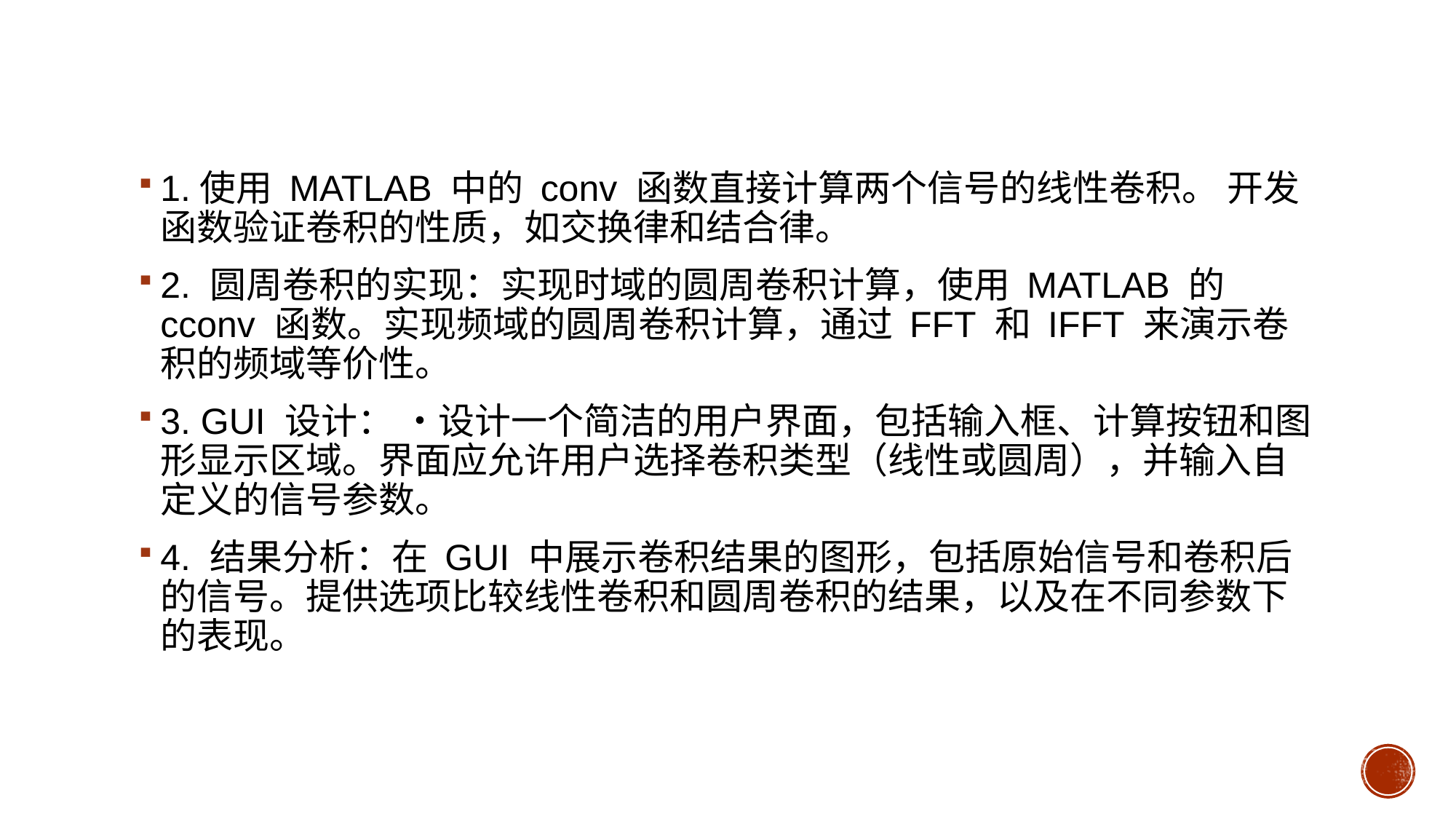

1.使用 MATLAB 中的 conv 函数直接计算两个信号的线性卷积。 开发函数验证卷积的性质，如交换律和结合律。
2. 圆周卷积的实现：实现时域的圆周卷积计算，使用 MATLAB 的 cconv 函数。实现频域的圆周卷积计算，通过 FFT 和 IFFT 来演示卷积的频域等价性。
3. GUI 设计： •设计一个简洁的用户界面，包括输入框、计算按钮和图形显示区域。界面应允许用户选择卷积类型（线性或圆周），并输入自定义的信号参数。
4. 结果分析：在 GUI 中展示卷积结果的图形，包括原始信号和卷积后的信号。提供选项比较线性卷积和圆周卷积的结果，以及在不同参数下的表现。